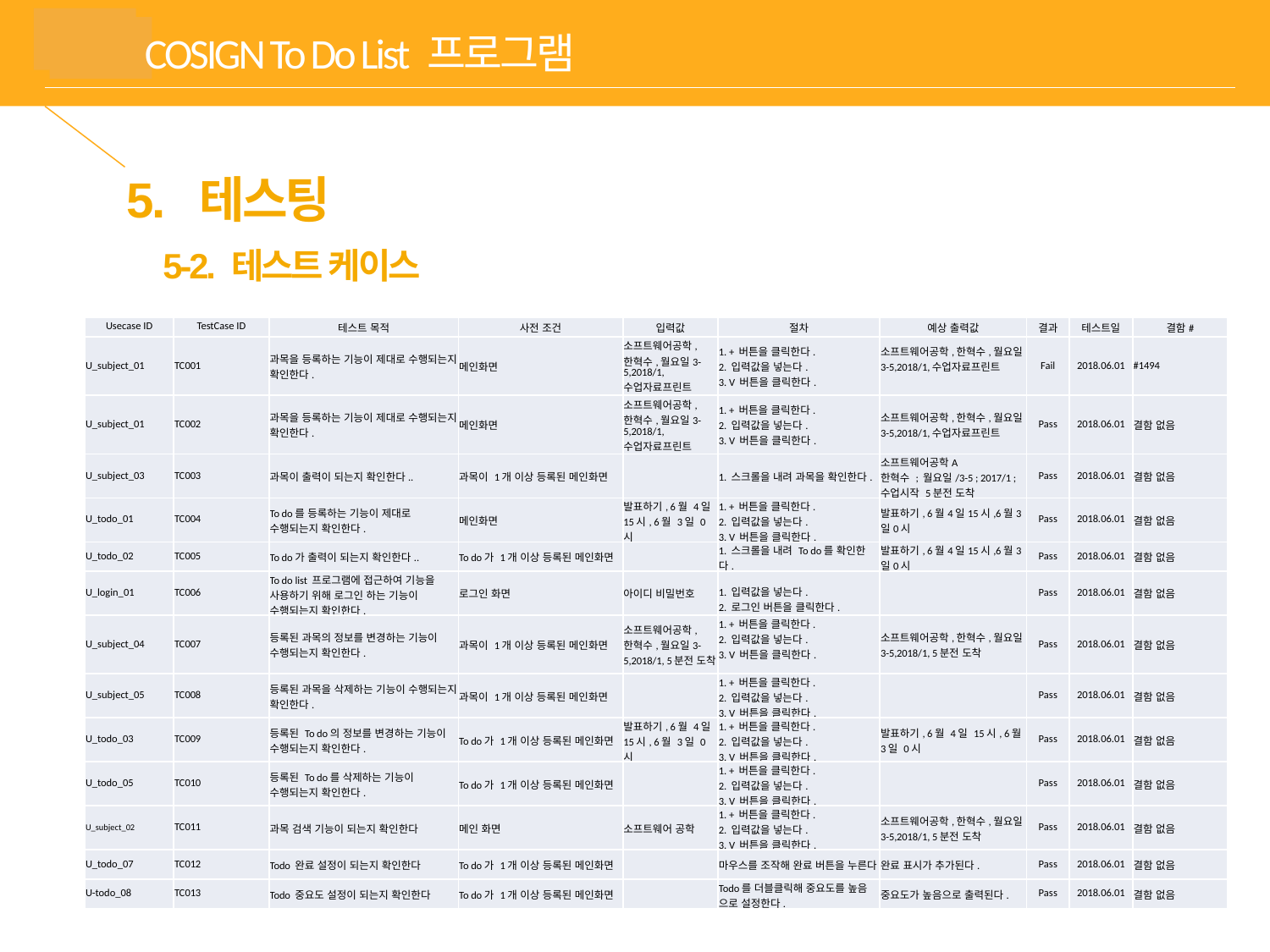

# COSIGN To Do List 프로그램

5.  테스팅
   5-2. 테스트 케이스
| Usecase ID | TestCase ID | 테스트 목적 | 사전 조건 | 입력값 | 절차 | 예상 출력값 | 결과 | 테스트일 | 결함# |
| --- | --- | --- | --- | --- | --- | --- | --- | --- | --- |
| U\_subject\_01 | TC001 | 과목을 등록하는 기능이 제대로 수행되는지 확인한다. | 메인화면 | 소프트웨어공학,한혁수,월요일3-5,2018/1,수업자료프린트 | 1. + 버튼을 클릭한다. 2. 입력값을 넣는다. 3. V 버튼을 클릭한다. | 소프트웨어공학,한혁수,월요일3-5,2018/1,수업자료프린트 | Fail | 2018.06.01 | #1494 |
| U\_subject\_01 | TC002 | 과목을 등록하는 기능이 제대로 수행되는지 확인한다. | 메인화면 | 소프트웨어공학,한혁수,월요일3-5,2018/1,수업자료프린트 | 1. + 버튼을 클릭한다. 2. 입력값을 넣는다. 3. V 버튼을 클릭한다. | 소프트웨어공학,한혁수,월요일3-5,2018/1,수업자료프린트 | Pass | 2018.06.01 | 결함 없음 |
| U\_subject\_03 | TC003 | 과목이 출력이 되는지 확인한다.. | 과목이 1개 이상 등록된 메인화면 |  | 1. 스크롤을 내려 과목을 확인한다. | 소프트웨어공학A 한혁수 ; 월요일/3-5 ; 2017/1 ; 수업시작 5분전 도착 | Pass | 2018.06.01 | 결함 없음 |
| U\_todo\_01 | TC004 | To do를 등록하는 기능이 제대로 수행되는지 확인한다. | 메인화면 | 발표하기, 6월 4일 15시, 6월 3일 0시 | 1. + 버튼을 클릭한다. 2. 입력값을 넣는다. 3. V 버튼을 클릭한다. | 발표하기, 6월4일15시,6월3일0시 | Pass | 2018.06.01 | 결함 없음 |
| U\_todo\_02 | TC005 | To do가 출력이 되는지 확인한다.. | To do가 1개 이상 등록된 메인화면 |  | 1. 스크롤을 내려 To do를 확인한다. | 발표하기, 6월4일15시,6월3일0시 | Pass | 2018.06.01 | 결함 없음 |
| U\_login\_01 | TC006 | To do list 프로그램에 접근하여 기능을 사용하기 위해 로그인 하는 기능이 수행되는지 확인한다. | 로그인 화면 | 아이디 비밀번호 | 1. 입력값을 넣는다. 2. 로그인 버튼을 클릭한다. |  | Pass | 2018.06.01 | 결함 없음 |
| U\_subject\_04 | TC007 | 등록된 과목의 정보를 변경하는 기능이 수행되는지 확인한다. | 과목이 1개 이상 등록된 메인화면 | 소프트웨어공학,한혁수,월요일3-5,2018/1, 5분전 도착 | 1. + 버튼을 클릭한다. 2. 입력값을 넣는다. 3. V 버튼을 클릭한다. | 소프트웨어공학,한혁수,월요일3-5,2018/1, 5분전 도착 | Pass | 2018.06.01 | 결함 없음 |
| U\_subject\_05 | TC008 | 등록된 과목을 삭제하는 기능이 수행되는지 확인한다. | 과목이 1개 이상 등록된 메인화면 |  | 1. + 버튼을 클릭한다. 2. 입력값을 넣는다. 3. V 버튼을 클릭한다. |  | Pass | 2018.06.01 | 결함 없음 |
| U\_todo\_03 | TC009 | 등록된 To do의 정보를 변경하는 기능이 수행되는지 확인한다. | To do가 1개 이상 등록된 메인화면 | 발표하기, 6월 4일 15시, 6월 3일 0시 | 1. + 버튼을 클릭한다. 2. 입력값을 넣는다. 3. V 버튼을 클릭한다. | 발표하기, 6월 4일 15시, 6월 3일 0시 | Pass | 2018.06.01 | 결함 없음 |
| U\_todo\_05 | TC010 | 등록된 To do를 삭제하는 기능이 수행되는지 확인한다. | To do가 1개 이상 등록된 메인화면 |  | 1. + 버튼을 클릭한다. 2. 입력값을 넣는다. 3. V 버튼을 클릭한다. |  | Pass | 2018.06.01 | 결함 없음 |
| U\_subject\_02 | TC011 | 과목 검색 기능이 되는지 확인한다 | 메인 화면 | 소프트웨어 공학 | 1. + 버튼을 클릭한다. 2. 입력값을 넣는다. 3. V 버튼을 클릭한다. | 소프트웨어공학,한혁수,월요일3-5,2018/1, 5분전 도착 | Pass | 2018.06.01 | 결함 없음 |
| U\_todo\_07 | TC012 | Todo 완료 설정이 되는지 확인한다 | To do가 1개 이상 등록된 메인화면 |  | 마우스를 조작해 완료 버튼을 누른다 | 완료 표시가 추가된다. | Pass | 2018.06.01 | 결함 없음 |
| U-todo\_08 | TC013 | Todo 중요도 설정이 되는지 확인한다 | To do가 1개 이상 등록된 메인화면 |  | Todo를 더블클릭해 중요도를 높음 으로 설정한다. | 중요도가 높음으로 출력된다. | Pass | 2018.06.01 | 결함 없음 |